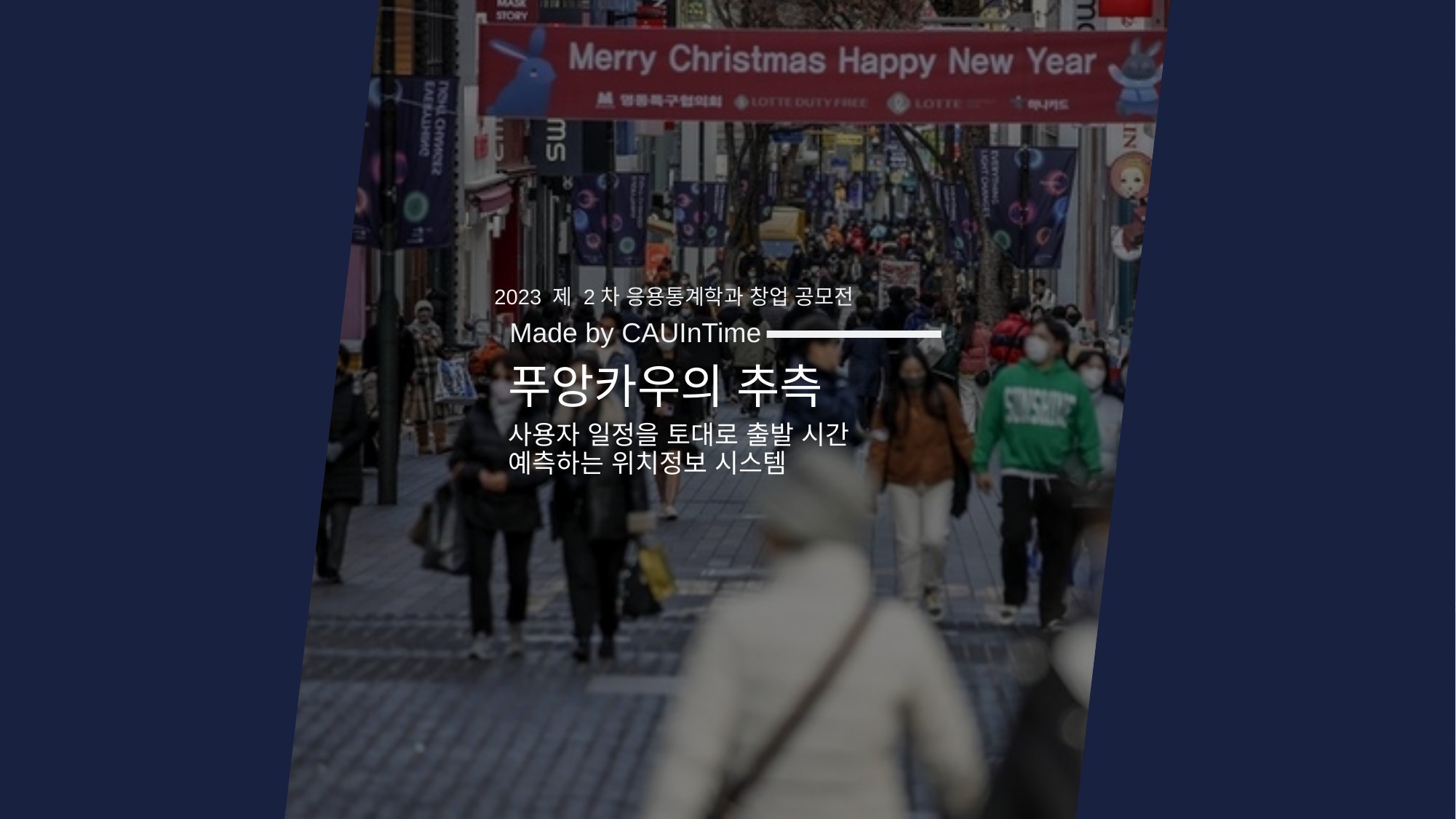

2023 제 2차 응용통계학과 창업 공모전
Made by CAUInTime

# 푸앙카우의 추측 사용자 일정을 토대로 출발 시간 예측하는 위치정보 시스템